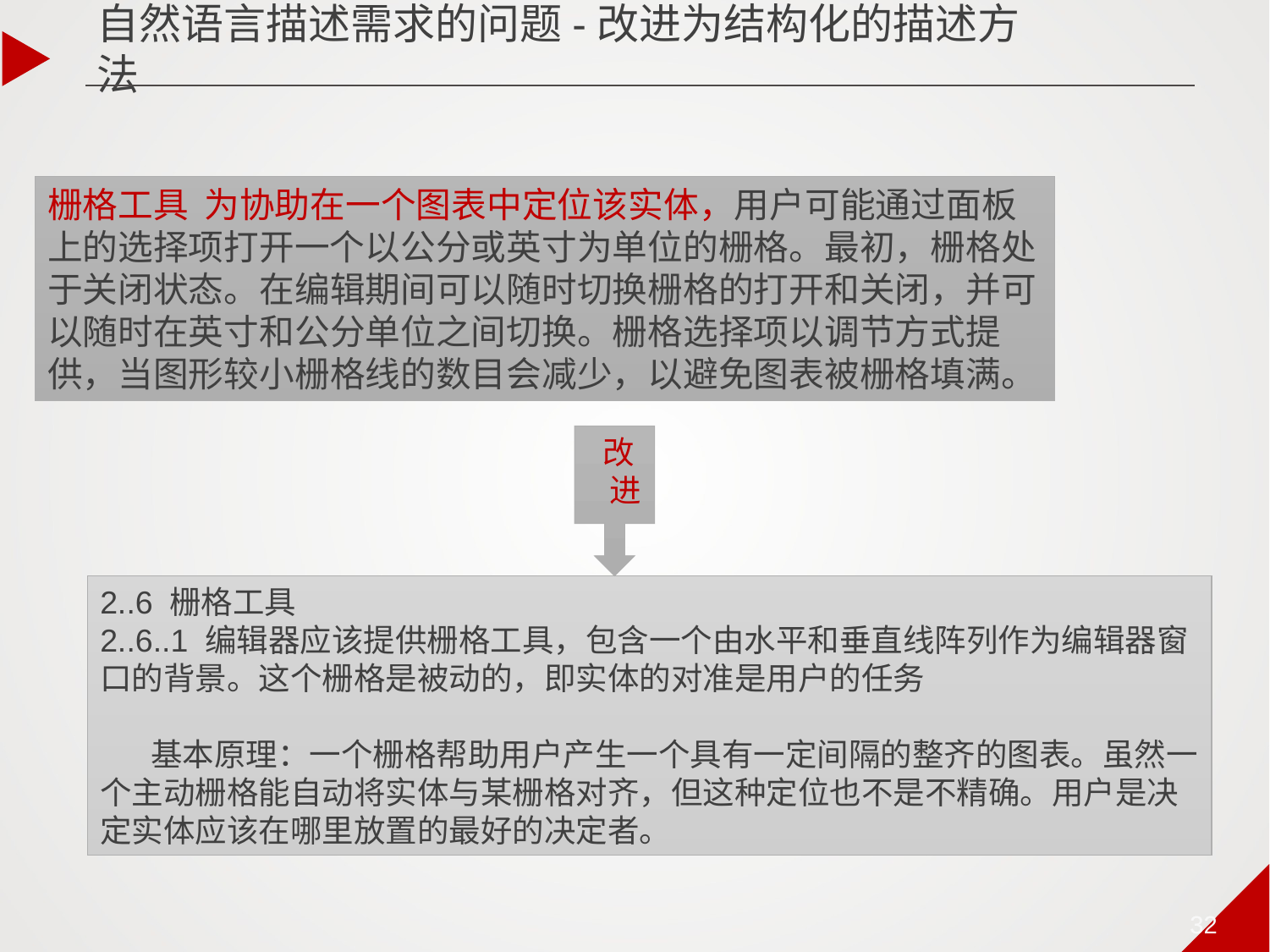

自然语言描述需求的问题-改进为结构化的描述方法

栅格工具  为协助在一个图表中定位该实体，用户可能通过面板上的选择项打开一个以公分或英寸为单位的栅格。最初，栅格处于关闭状态。在编辑期间可以随时切换栅格的打开和关闭，并可以随时在英寸和公分单位之间切换。栅格选择项以调节方式提供，当图形较小栅格线的数目会减少，以避免图表被栅格填满。
 改     进
2..6 栅格工具
2..6..1 编辑器应该提供栅格工具，包含一个由水平和垂直线阵列作为编辑器窗口的背景。这个栅格是被动的，即实体的对准是用户的任务

      基本原理：一个栅格帮助用户产生一个具有一定间隔的整齐的图表。虽然一个主动栅格能自动将实体与某栅格对齐，但这种定位也不是不精确。用户是决定实体应该在哪里放置的最好的决定者。